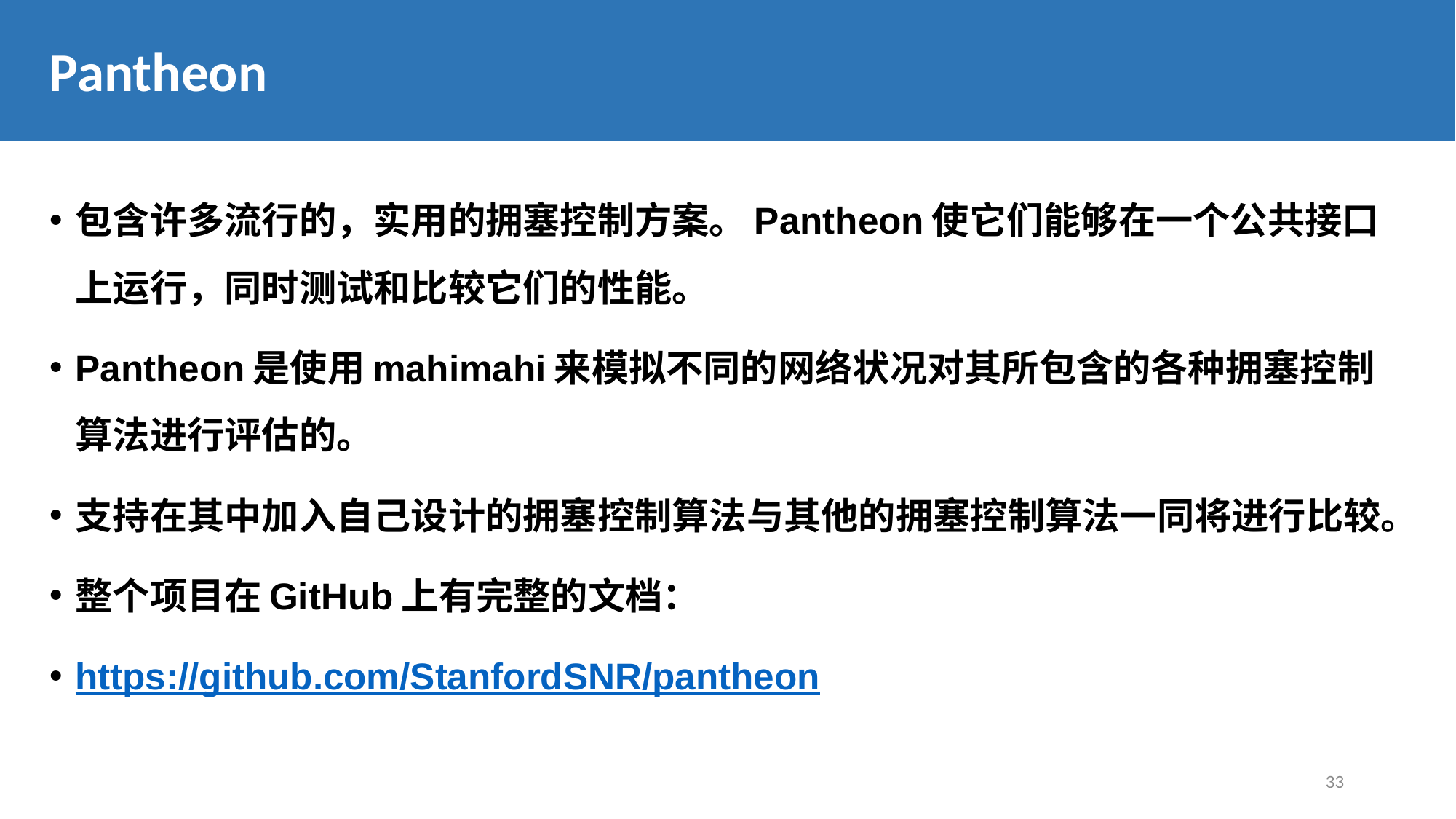

Pantheon
包含许多流行的，实用的拥塞控制方案。Pantheon使它们能够在一个公共接口上运行，同时测试和比较它们的性能。
Pantheon是使用mahimahi来模拟不同的网络状况对其所包含的各种拥塞控制算法进行评估的。
支持在其中加入自己设计的拥塞控制算法与其他的拥塞控制算法一同将进行比较。
整个项目在GitHub上有完整的文档：
https://github.com/StanfordSNR/pantheon
33